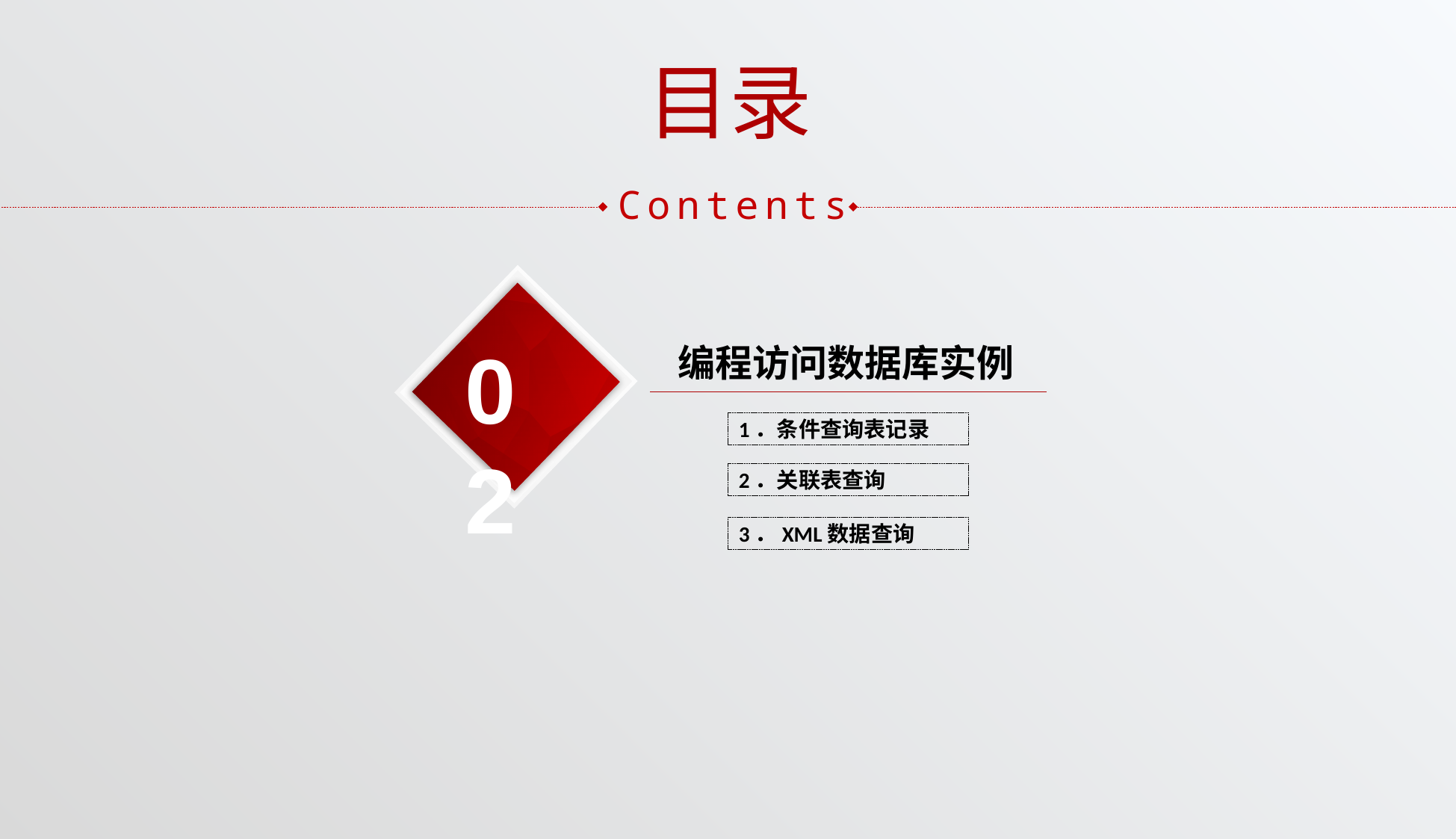

目录
Contents

02
编程访问数据库实例
1．条件查询表记录
2．关联表查询
3．XML数据查询